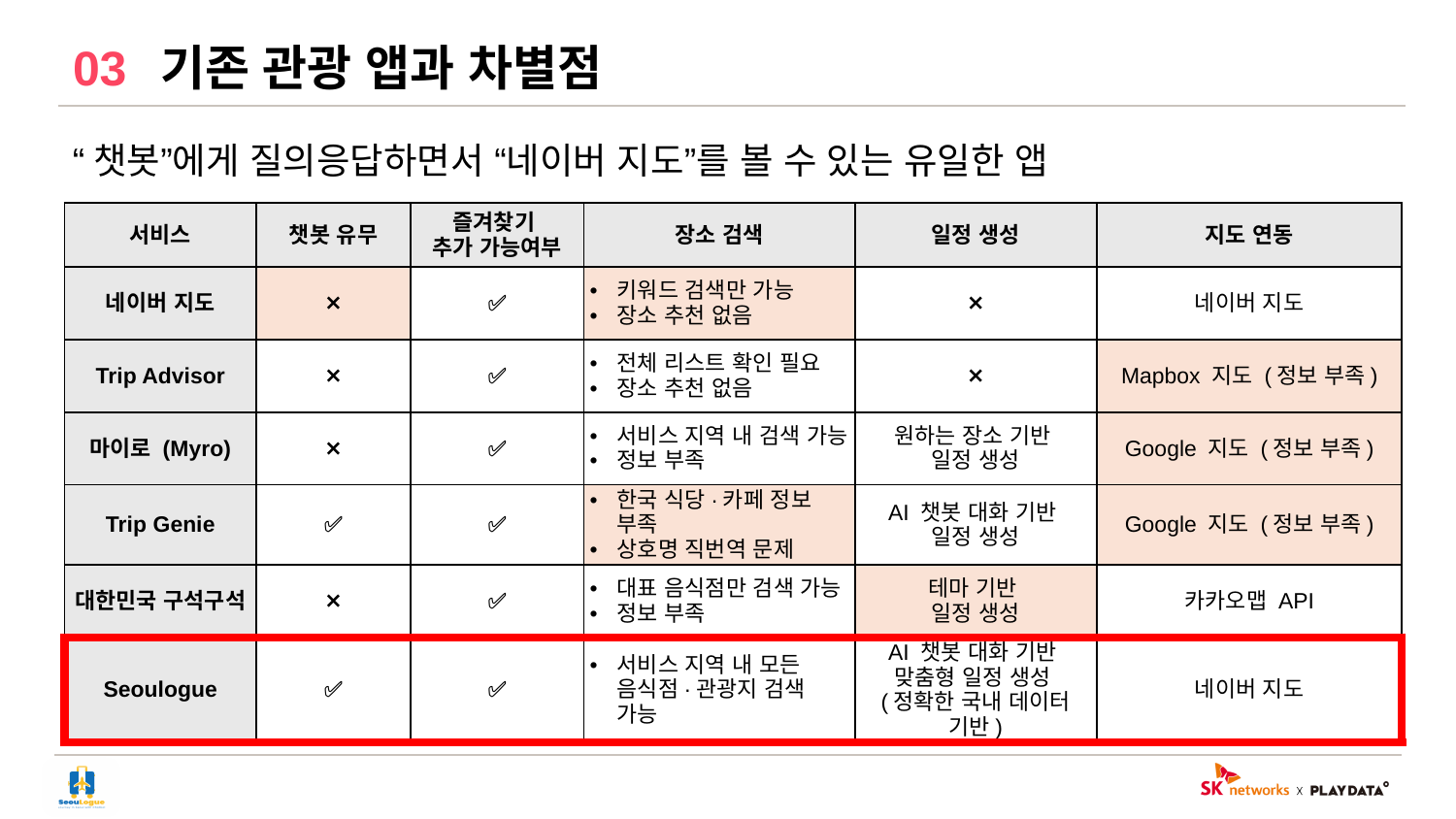

03
# 기존 관광 앱과 차별점
“챗봇”에게 질의응답하면서 “네이버 지도”를 볼 수 있는 유일한 앱
| 서비스 | 챗봇 유무 | 즐겨찾기 추가 가능여부 | 장소 검색 | 일정 생성 | 지도 연동 |
| --- | --- | --- | --- | --- | --- |
| 네이버 지도 | ❌ | ✅ | 키워드 검색만 가능 장소 추천 없음 | ❌ | 네이버 지도 |
| Trip Advisor | ❌ | ✅ | 전체 리스트 확인 필요 장소 추천 없음 | ❌ | Mapbox 지도 (정보 부족) |
| 마이로 (Myro) | ❌ | ✅ | 서비스 지역 내 검색 가능 정보 부족 | 원하는 장소 기반 일정 생성 | Google 지도 (정보 부족) |
| Trip Genie | ✅ | ✅ | 한국 식당·카페 정보 부족 상호명 직번역 문제 | AI 챗봇 대화 기반 일정 생성 | Google 지도 (정보 부족) |
| 대한민국 구석구석 | ❌ | ✅ | 대표 음식점만 검색 가능 정보 부족 | 테마 기반 일정 생성 | 카카오맵 API |
| Seoulogue | ✅ | ✅ | 서비스 지역 내 모든 음식점·관광지 검색 가능 | AI 챗봇 대화 기반 맞춤형 일정 생성 (정확한 국내 데이터 기반) | 네이버 지도 |